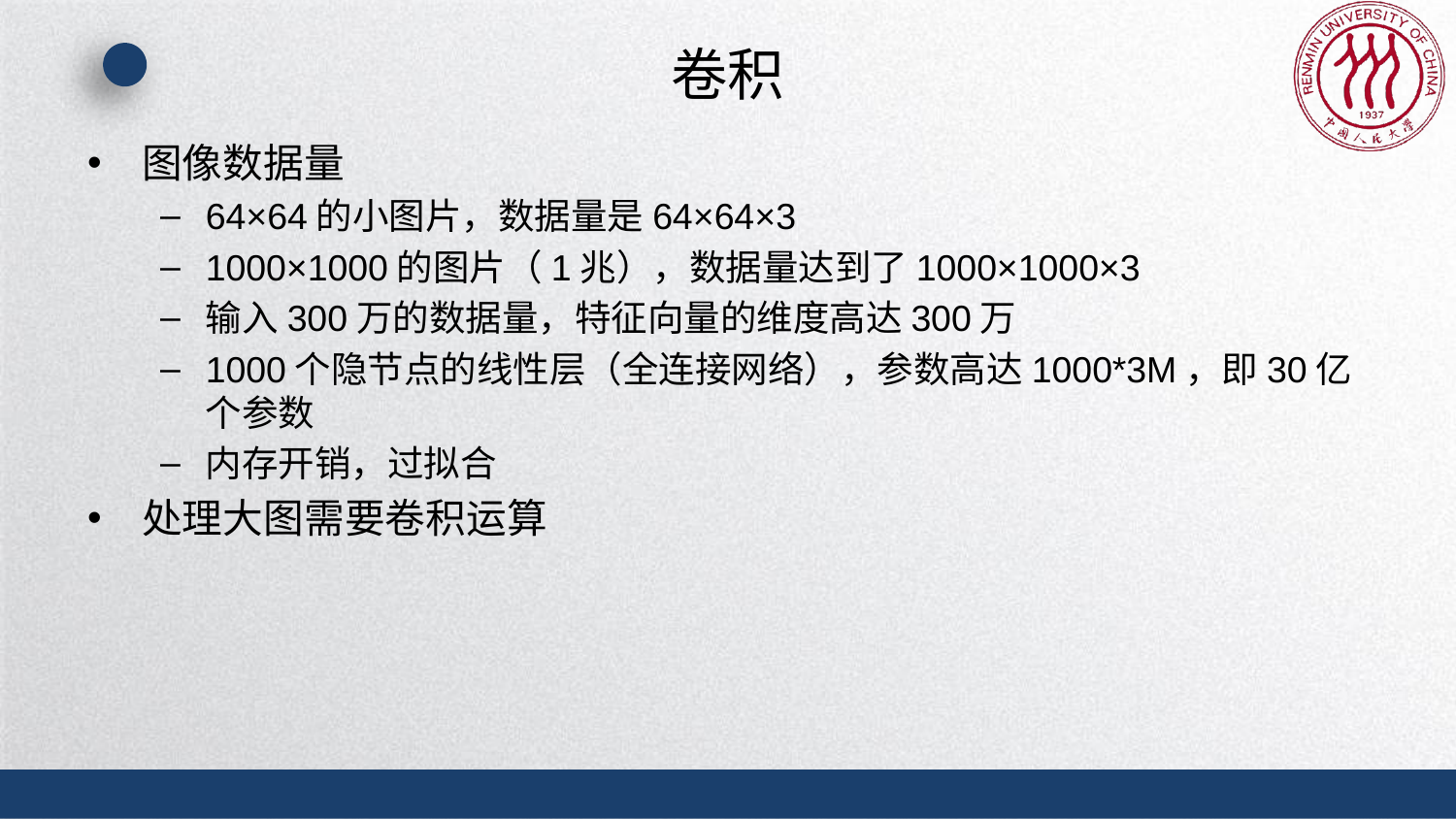

# 卷积
图像数据量
64×64的小图片，数据量是64×64×3
1000×1000的图片（1兆），数据量达到了1000×1000×3
输入300万的数据量，特征向量的维度高达300万
1000个隐节点的线性层（全连接网络），参数高达1000*3M，即30亿个参数
内存开销，过拟合
处理大图需要卷积运算